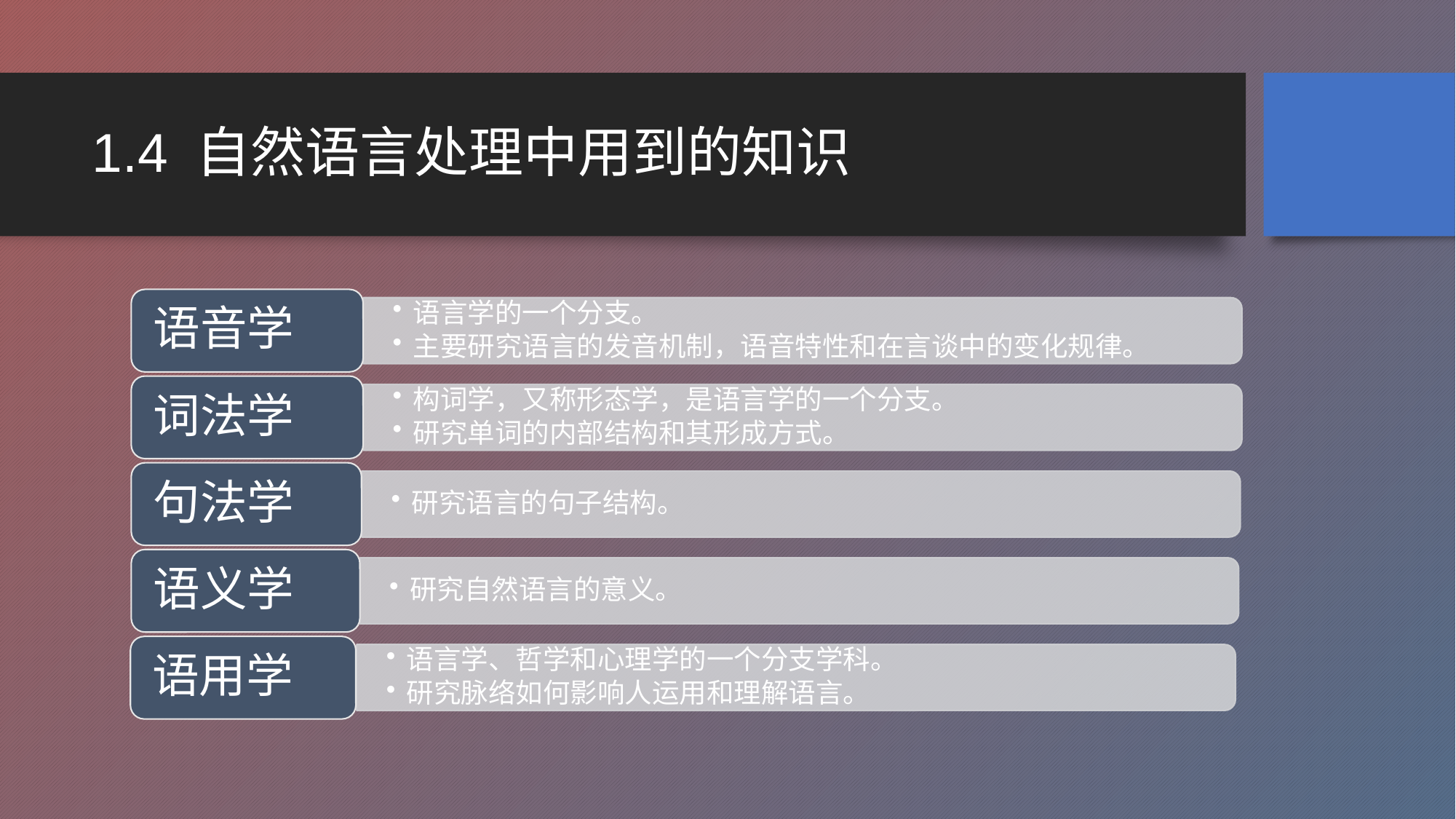

# 1.4 自然语言处理中用到的知识
语言学的一个分支。
主要研究语言的发音机制，语音特性和在言谈中的变化规律。
语音学
构词学，又称形态学，是语言学的一个分支。
研究单词的内部结构和其形成方式。
词法学
研究语言的句子结构。
句法学
研究自然语言的意义。
语义学
语言学、哲学和心理学的一个分支学科。
研究脉络如何影响人运用和理解语言。
语用学